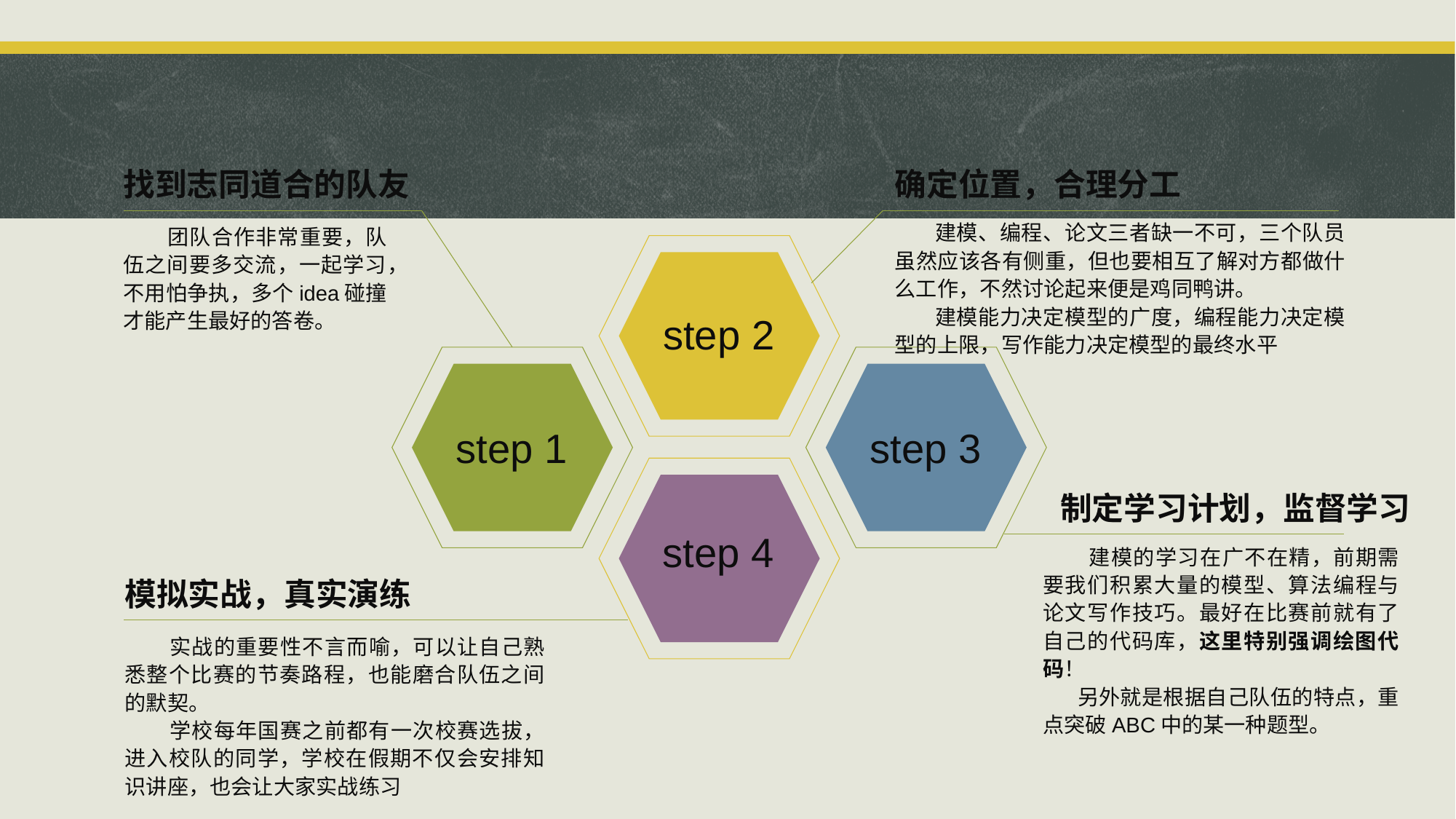

找到志同道合的队友
确定位置，合理分工
       建模、编程、论文三者缺一不可，三个队员虽然应该各有侧重，但也要相互了解对方都做什么工作，不然讨论起来便是鸡同鸭讲。
       建模能力决定模型的广度，编程能力决定模型的上限，写作能力决定模型的最终水平
       团队合作非常重要，队伍之间要多交流，一起学习，不用怕争执，多个idea碰撞才能产生最好的答卷。

step 2

step 1

step 3

step 4
制定学习计划，监督学习
       建模的学习在广不在精，前期需要我们积累大量的模型、算法编程与论文写作技巧。最好在比赛前就有了自己的代码库，这里特别强调绘图代码！
      另外就是根据自己队伍的特点，重点突破ABC中的某一种题型。
模拟实战，真实演练
       实战的重要性不言而喻，可以让自己熟悉整个比赛的节奏路程，也能磨合队伍之间的默契。
       学校每年国赛之前都有一次校赛选拔，进入校队的同学，学校在假期不仅会安排知识讲座，也会让大家实战练习